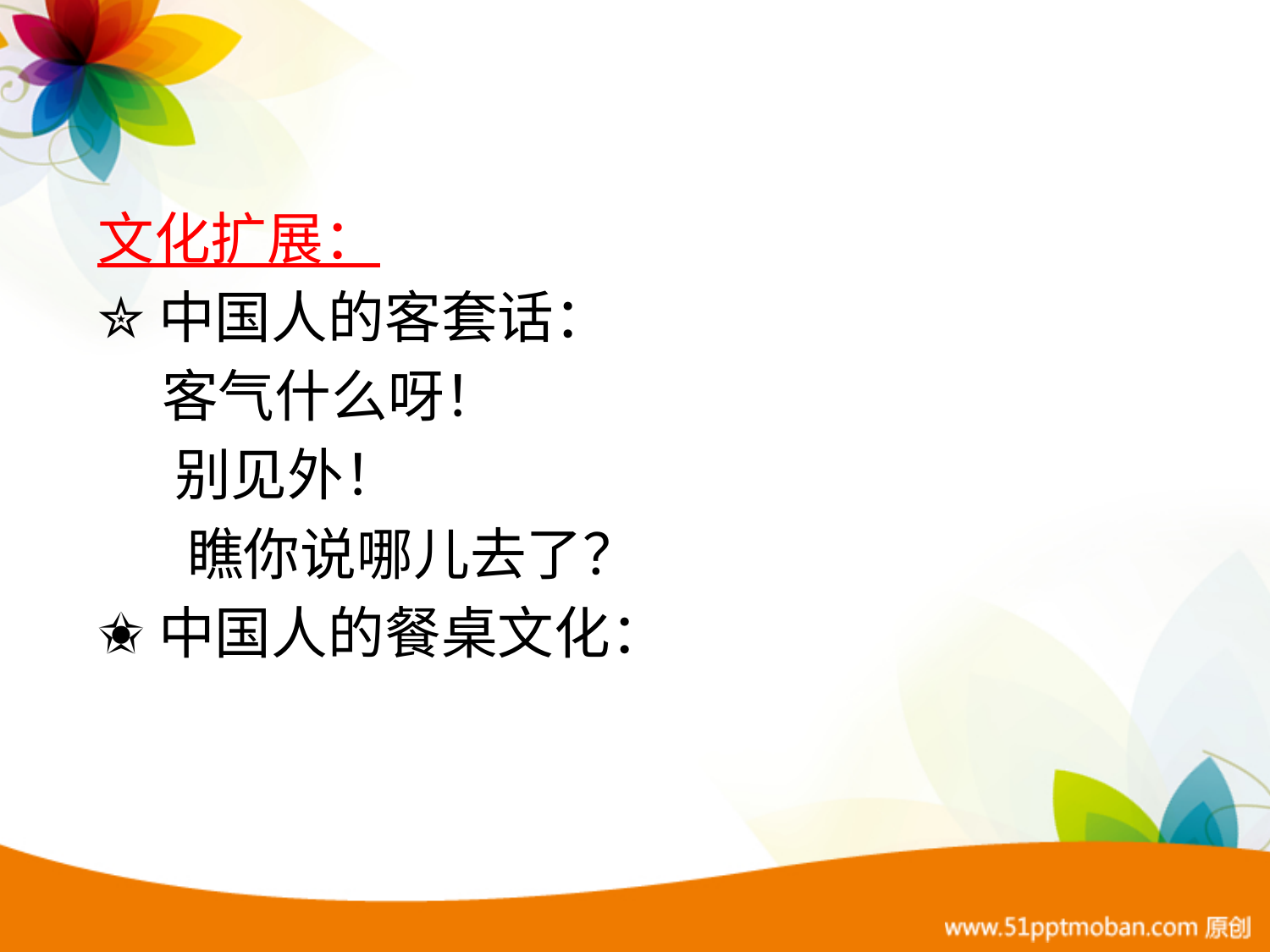

文化扩展：
✮中国人的客套话：
    客气什么呀！
     别见外！
      瞧你说哪儿去了？
✬中国人的餐桌文化：